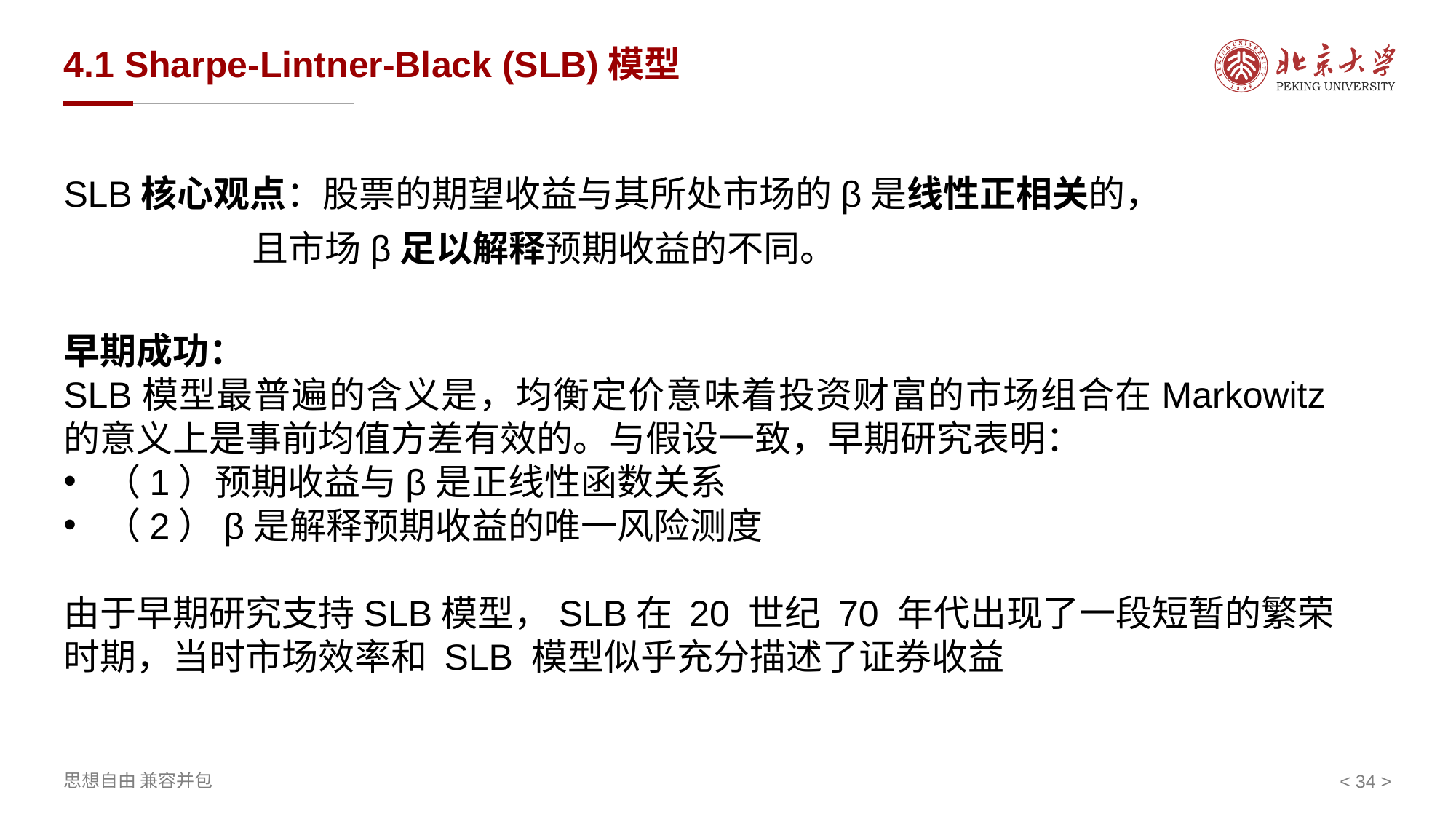

# 4.1 Sharpe-Lintner-Black (SLB)模型
SLB核心观点：股票的期望收益与其所处市场的β是线性正相关的，
                      且市场β足以解释预期收益的不同。
早期成功：
SLB模型最普遍的含义是，均衡定价意味着投资财富的市场组合在Markowitz的意义上是事前均值方差有效的。与假设一致，早期研究表明：
（1）预期收益与β是正线性函数关系
（2）β是解释预期收益的唯一风险测度

由于早期研究支持SLB模型，SLB在 20 世纪 70 年代出现了一段短暂的繁荣时期，当时市场效率和 SLB 模型似乎充分描述了证券收益

< 34 >